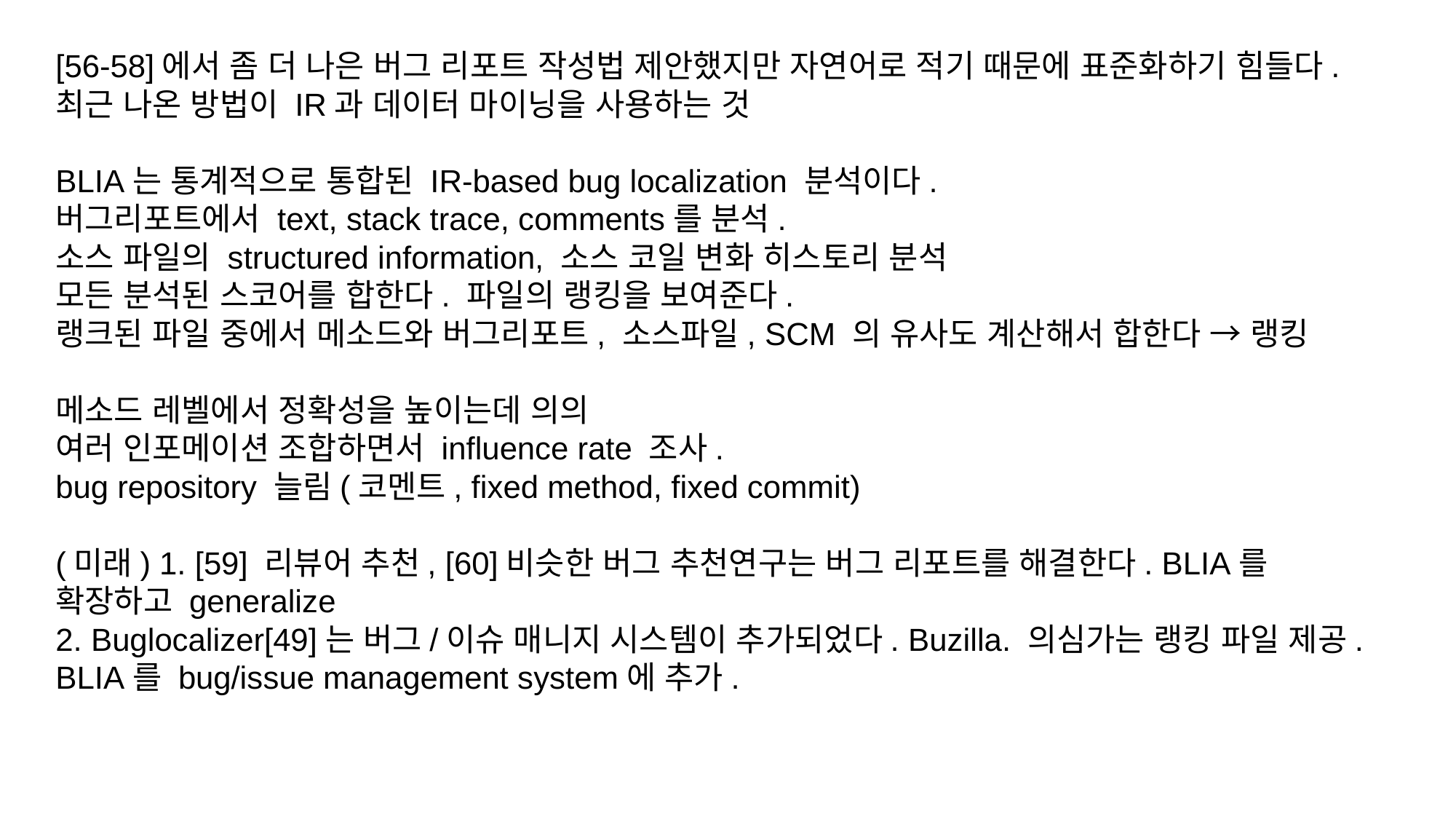

[56-58]에서 좀 더 나은 버그 리포트 작성법 제안했지만 자연어로 적기 때문에 표준화하기 힘들다.
최근 나온 방법이 IR과 데이터 마이닝을 사용하는 것

BLIA는 통계적으로 통합된 IR-based bug localization 분석이다.
버그리포트에서 text, stack trace, comments를 분석.
소스 파일의 structured information, 소스 코일 변화 히스토리 분석
모든 분석된 스코어를 합한다. 파일의 랭킹을 보여준다.
랭크된 파일 중에서 메소드와 버그리포트, 소스파일, SCM 의 유사도 계산해서 합한다 → 랭킹

메소드 레벨에서 정확성을 높이는데 의의
여러 인포메이션 조합하면서 influence rate 조사.
bug repository 늘림(코멘트, fixed method, fixed commit)

(미래) 1. [59] 리뷰어 추천, [60]비슷한 버그 추천연구는 버그 리포트를 해결한다. BLIA를 확장하고 generalize
2. Buglocalizer[49]는 버그/이슈 매니지 시스템이 추가되었다. Buzilla. 의심가는 랭킹 파일 제공.  BLIA를 bug/issue management system에 추가.